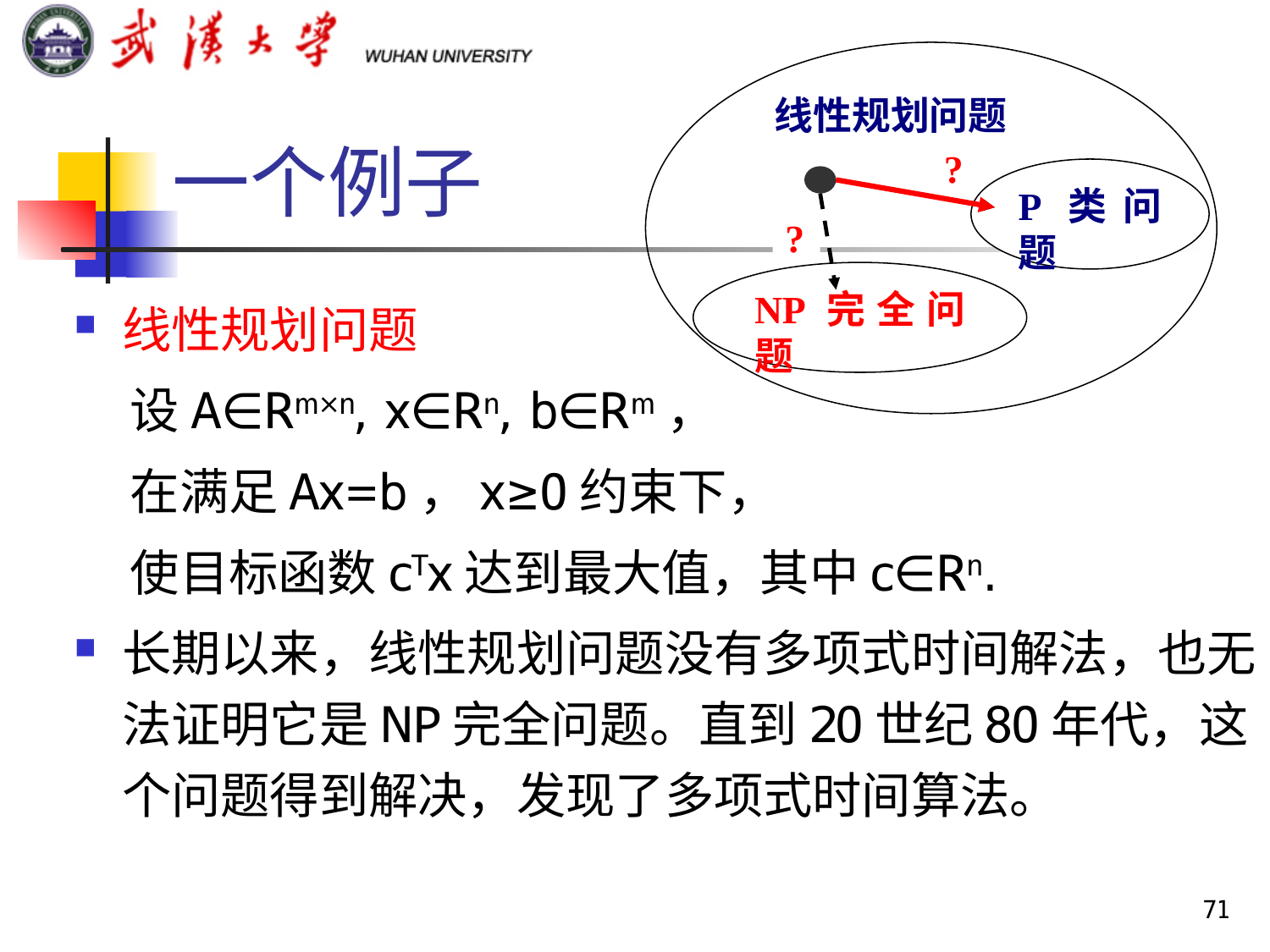

# 一个例子

线性规划问题
?
P类问题

?
NP完全问题

线性规划问题
    设A∈Rm×n, x∈Rn, b∈Rm，
    在满足Ax=b，x≥0约束下，
    使目标函数cTx达到最大值，其中c∈Rn.
长期以来，线性规划问题没有多项式时间解法，也无法证明它是NP完全问题。直到20世纪80年代，这个问题得到解决，发现了多项式时间算法。
71